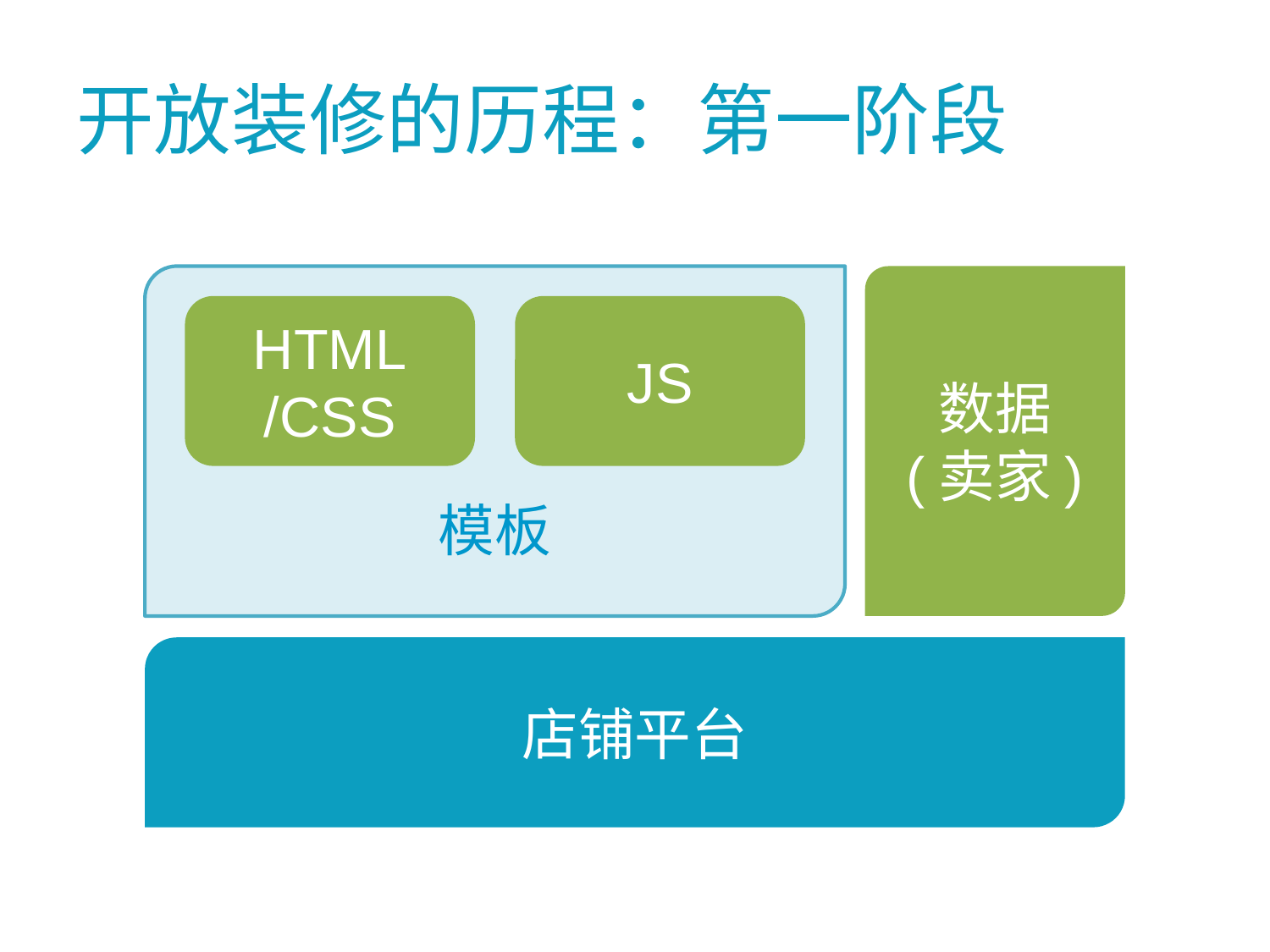

# 开放装修的历程：第一阶段

模板

数据
(卖家)
HTML
/CSS
JS
店铺平台